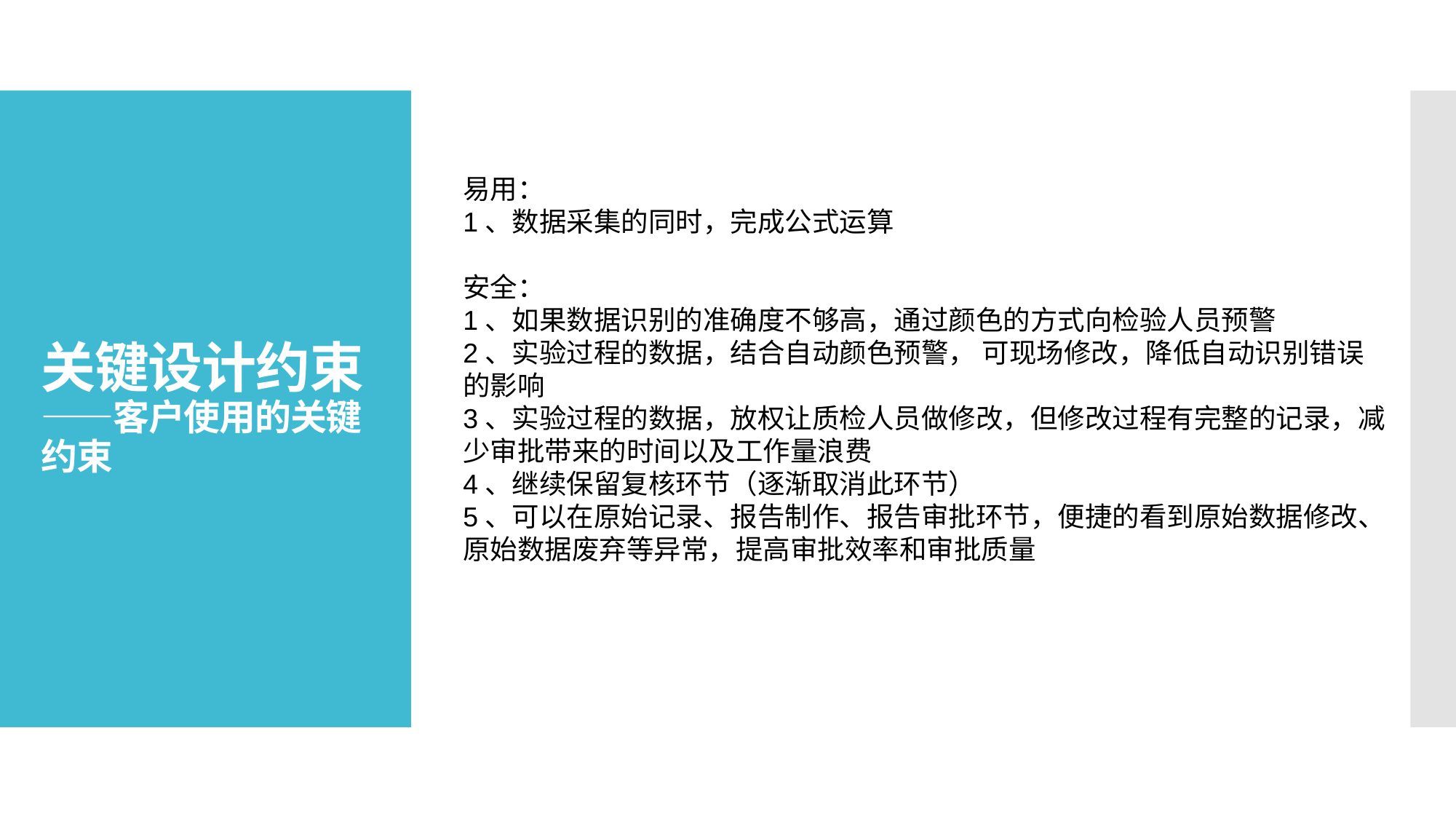

# 关键设计约束 ——客户使用的关键约束
易用：
1、数据采集的同时，完成公式运算

安全：
1、如果数据识别的准确度不够高，通过颜色的方式向检验人员预警
2、实验过程的数据，结合自动颜色预警， 可现场修改，降低自动识别错误的影响
3、实验过程的数据，放权让质检人员做修改，但修改过程有完整的记录，减少审批带来的时间以及工作量浪费
4、继续保留复核环节（逐渐取消此环节）
5、可以在原始记录、报告制作、报告审批环节，便捷的看到原始数据修改、原始数据废弃等异常，提高审批效率和审批质量